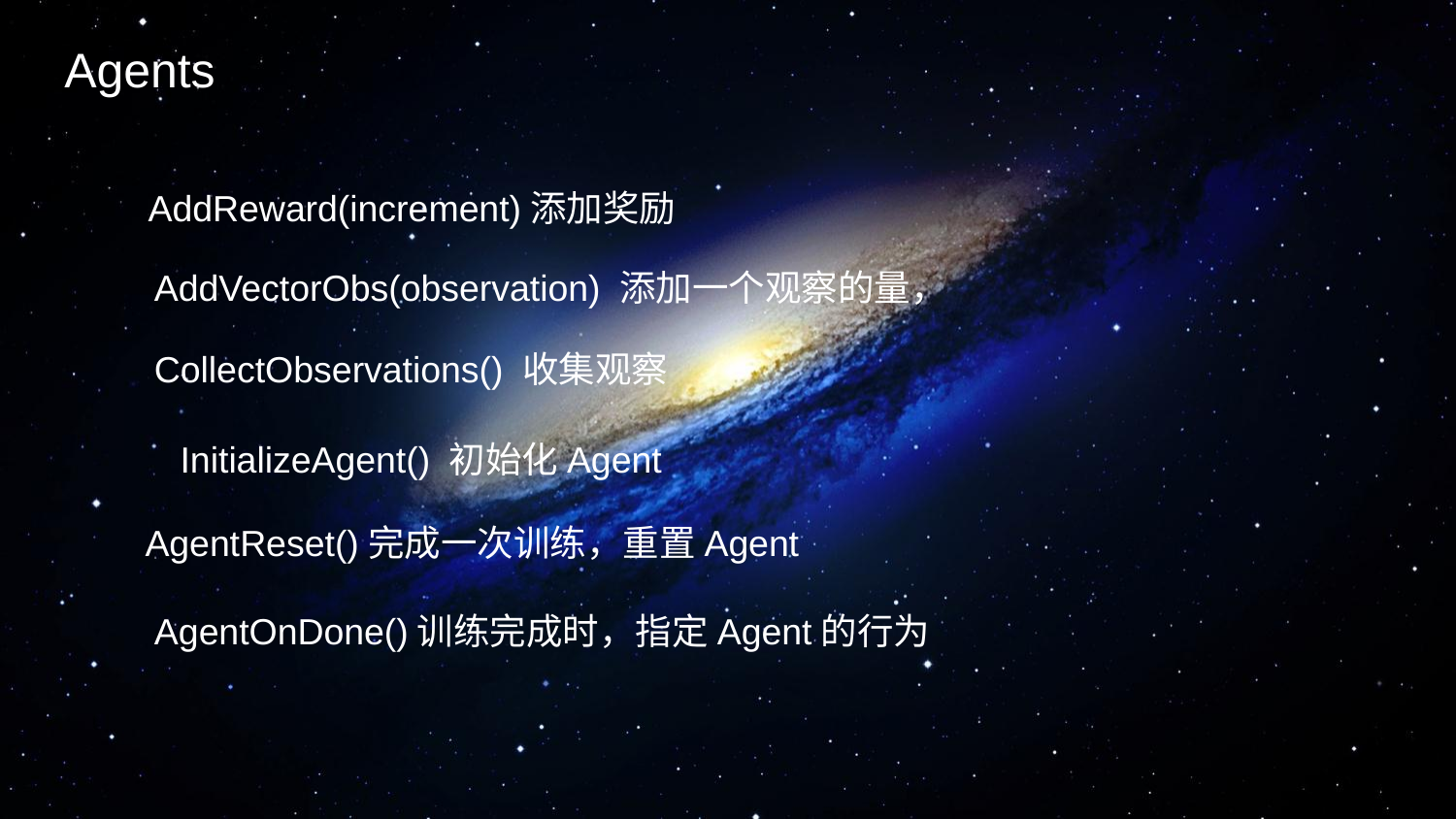

Agents
AddReward(increment)添加奖励
AddVectorObs(observation) 添加一个观察的量，
CollectObservations() 收集观察
InitializeAgent() 初始化Agent
AgentReset()完成一次训练，重置Agent
AgentOnDone()训练完成时，指定Agent的行为